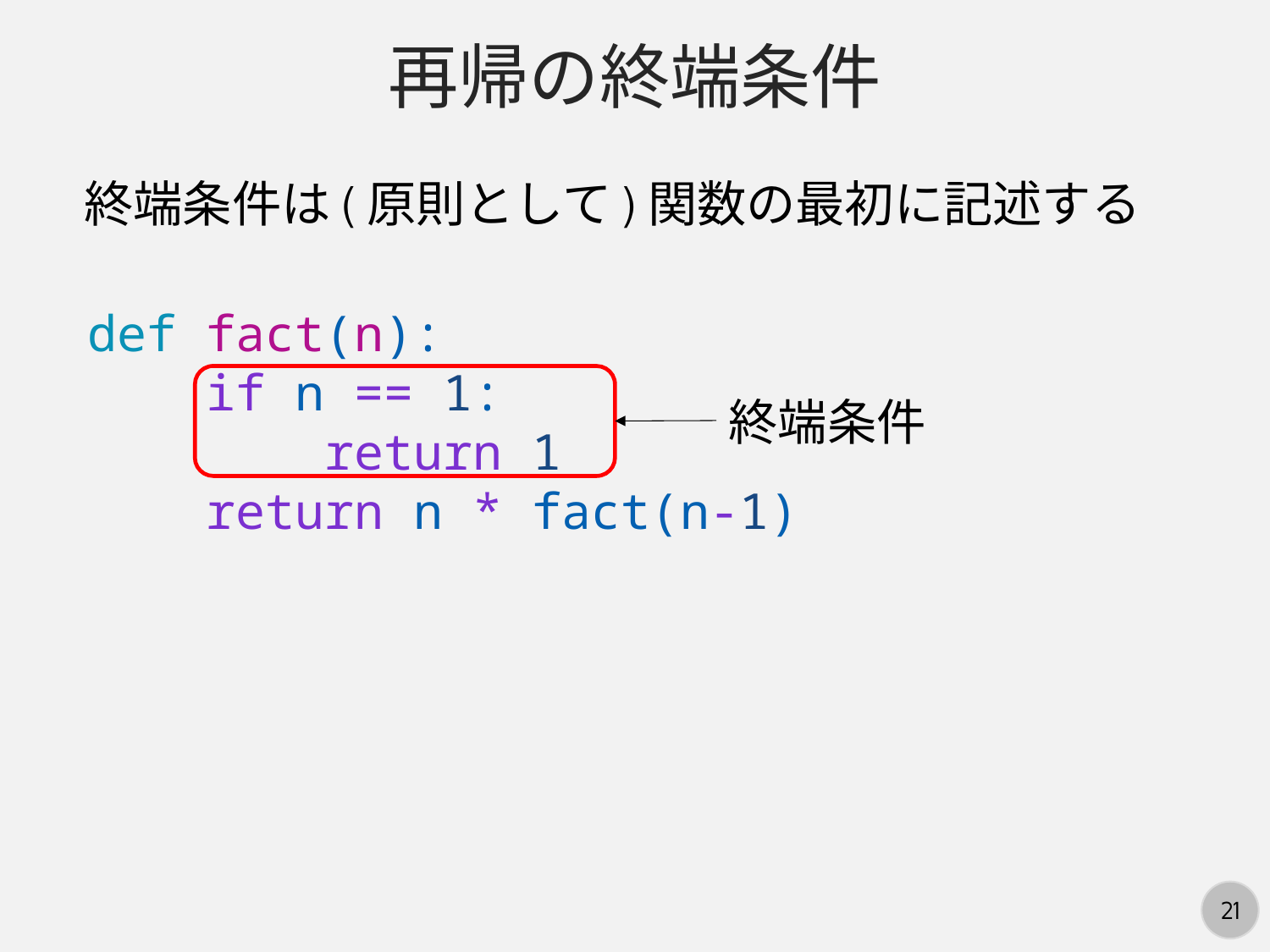

再帰の終端条件
終端条件は(原則として)関数の最初に記述する
def fact(n):
    if n == 1:
        return 1
    return n * fact(n-1)

終端条件